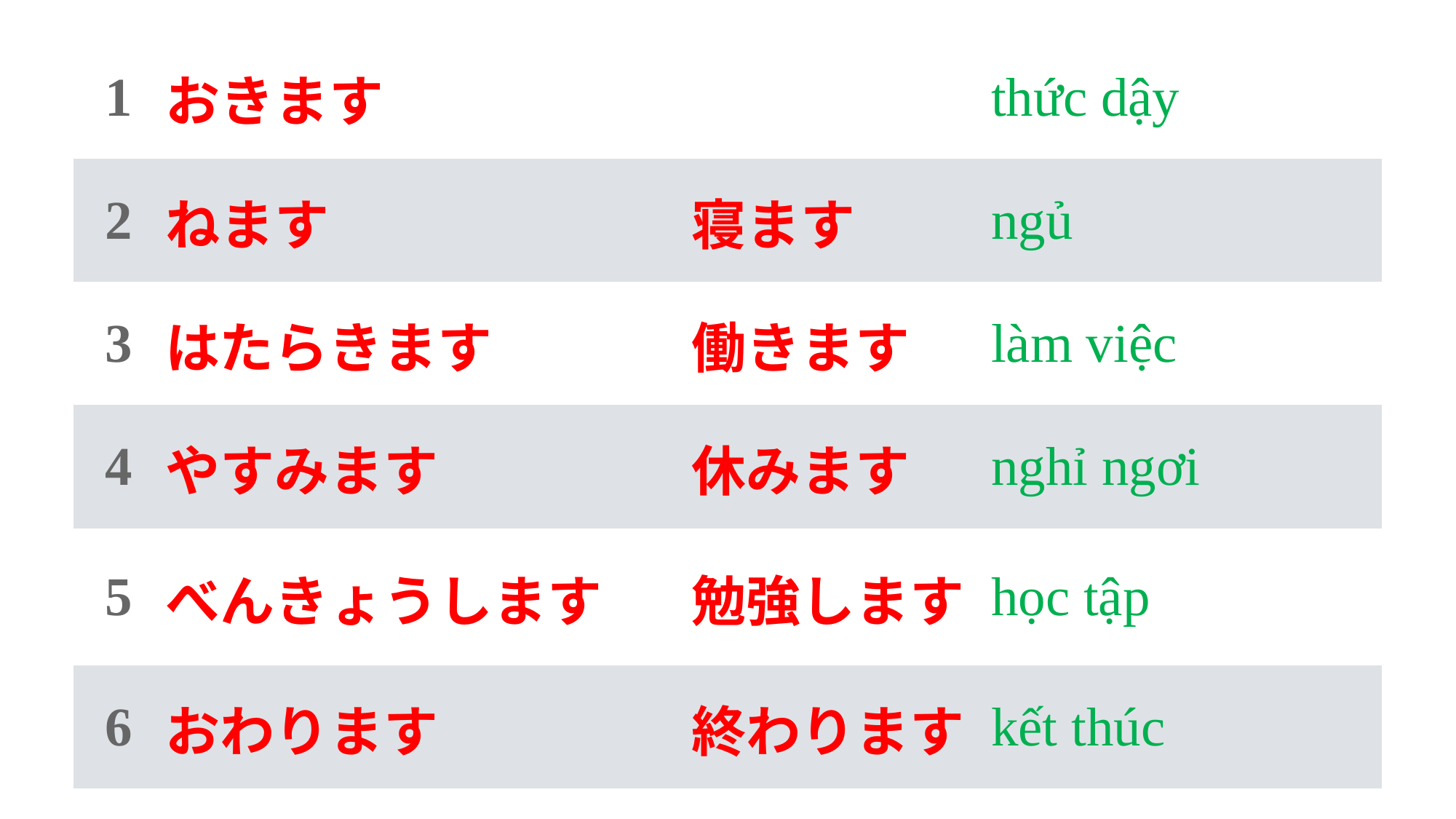

| 1 | おきます |  | thức dậy |
| --- | --- | --- | --- |
| 2 | ねます | 寝ます | ngủ |
| 3 | はたらきます | 働きます | làm việc |
| 4 | やすみます | 休みます | nghỉ ngơi |
| 5 | べんきょうします | 勉強します | học tập |
| 6 | おわります | 終わります | kết thúc |
#